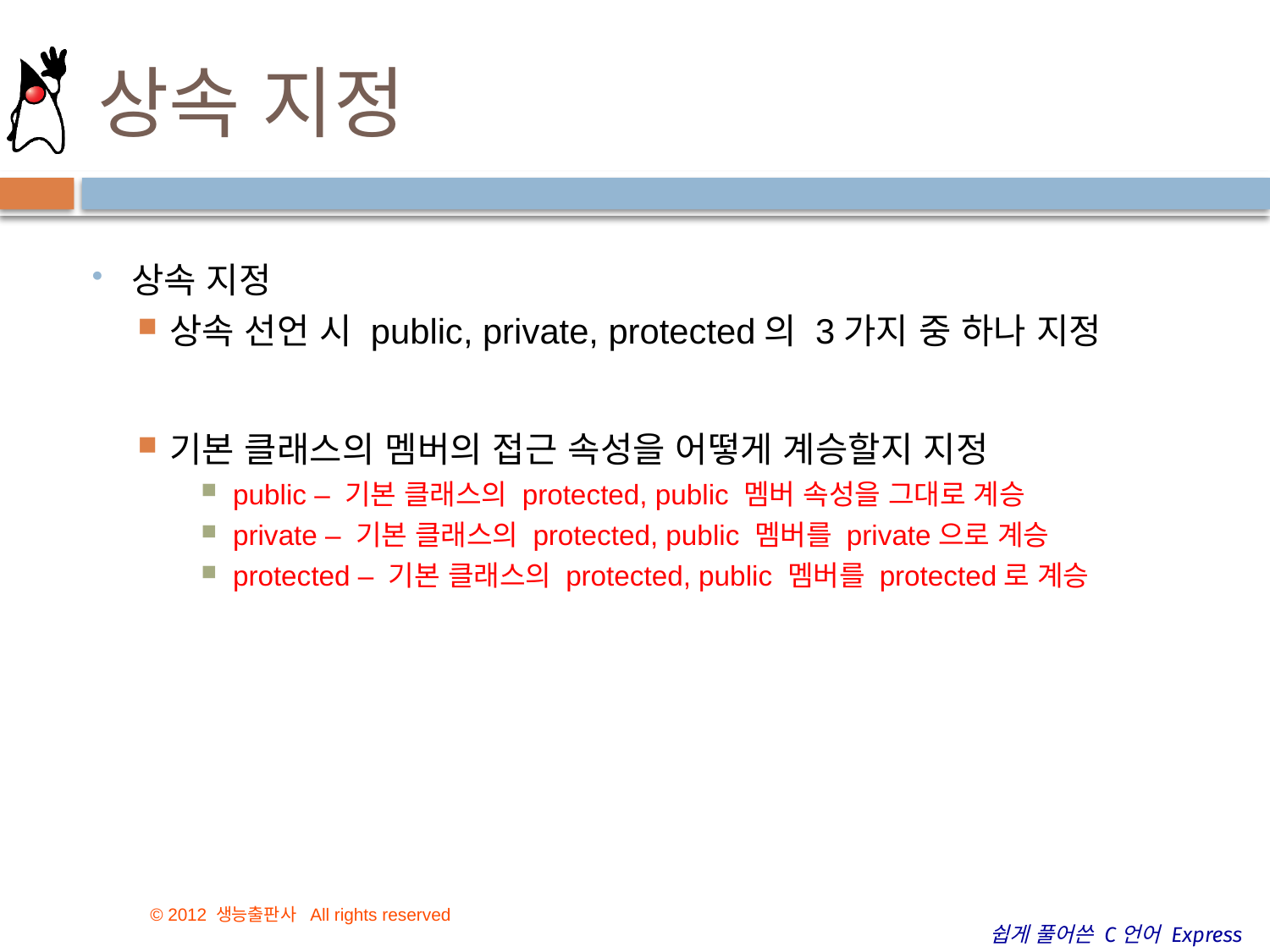

# 상속 지정
17
상속 지정
상속 선언 시 public, private, protected의 3가지 중 하나 지정

기본 클래스의 멤버의 접근 속성을 어떻게 계승할지 지정
public – 기본 클래스의 protected, public 멤버 속성을 그대로 계승
private – 기본 클래스의 protected, public 멤버를 private으로 계승
protected – 기본 클래스의 protected, public 멤버를 protected로 계승